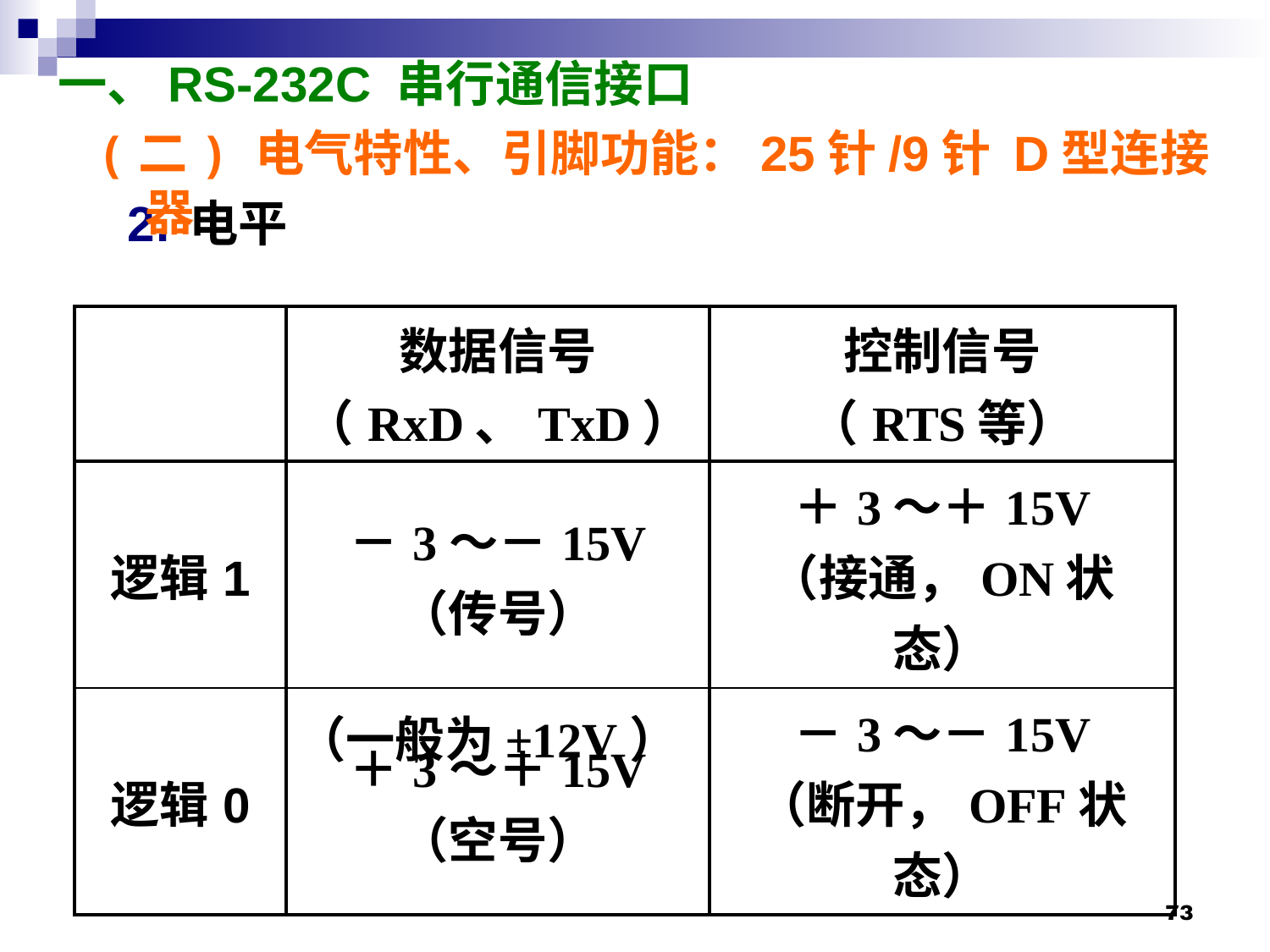

# 一、RS-232C 串行通信接口
(二) 电气特性、引脚功能：25针/9针 D型连接器
电平

              （一般为±12V）
|  | 数据信号 （RxD、TxD） | 控制信号 （RTS等） |
| --- | --- | --- |
| 逻辑1 | －3～－15V （传号） | ＋3～＋15V （接通，ON状态） |
| 逻辑0 | ＋3～＋15V （空号） | －3～－15V （断开，OFF状态） |
73